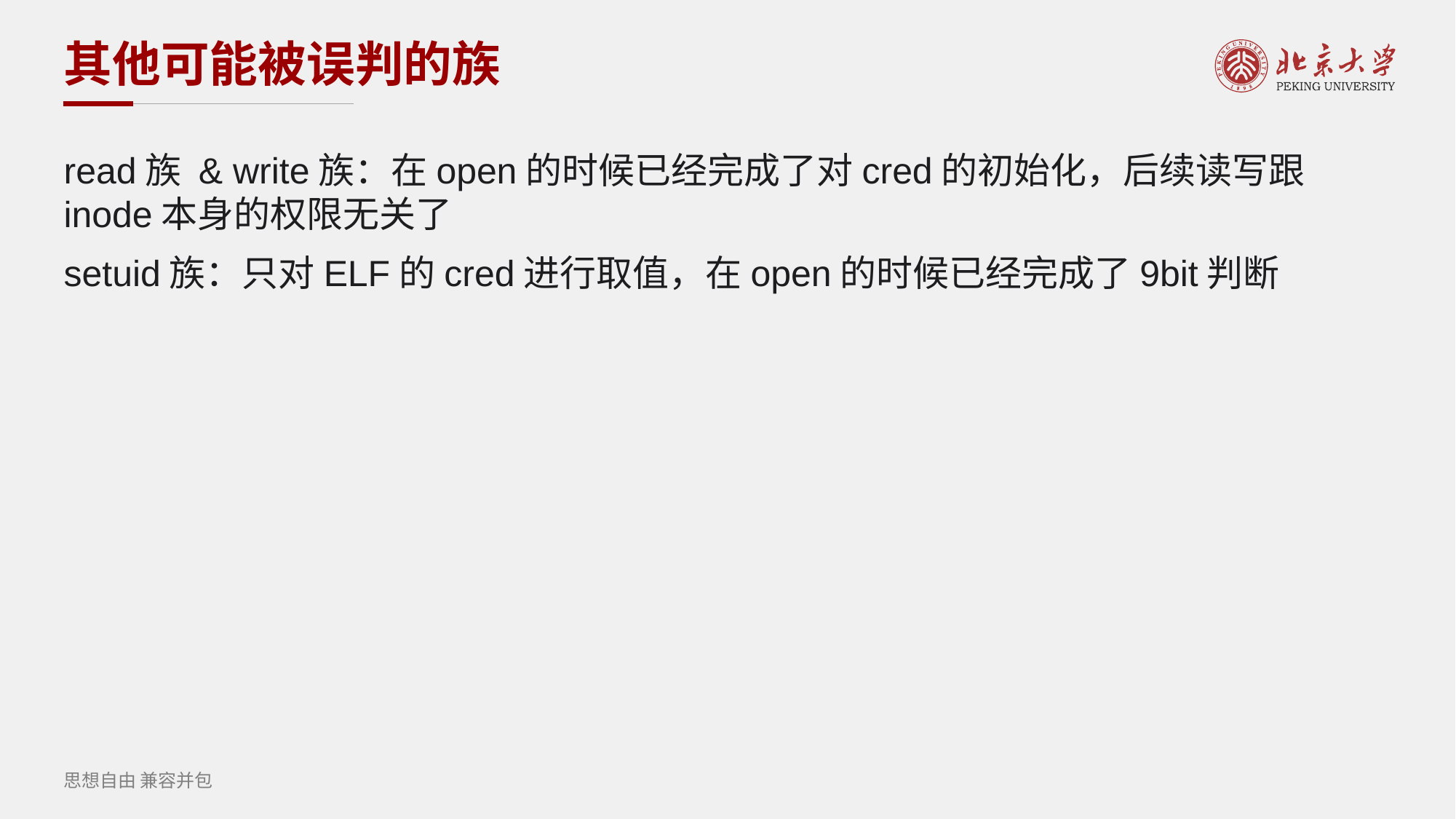

# 其他可能被误判的族
read族 & write族：在open的时候已经完成了对cred的初始化，后续读写跟inode本身的权限无关了
setuid族：只对ELF的cred进行取值，在open的时候已经完成了9bit判断